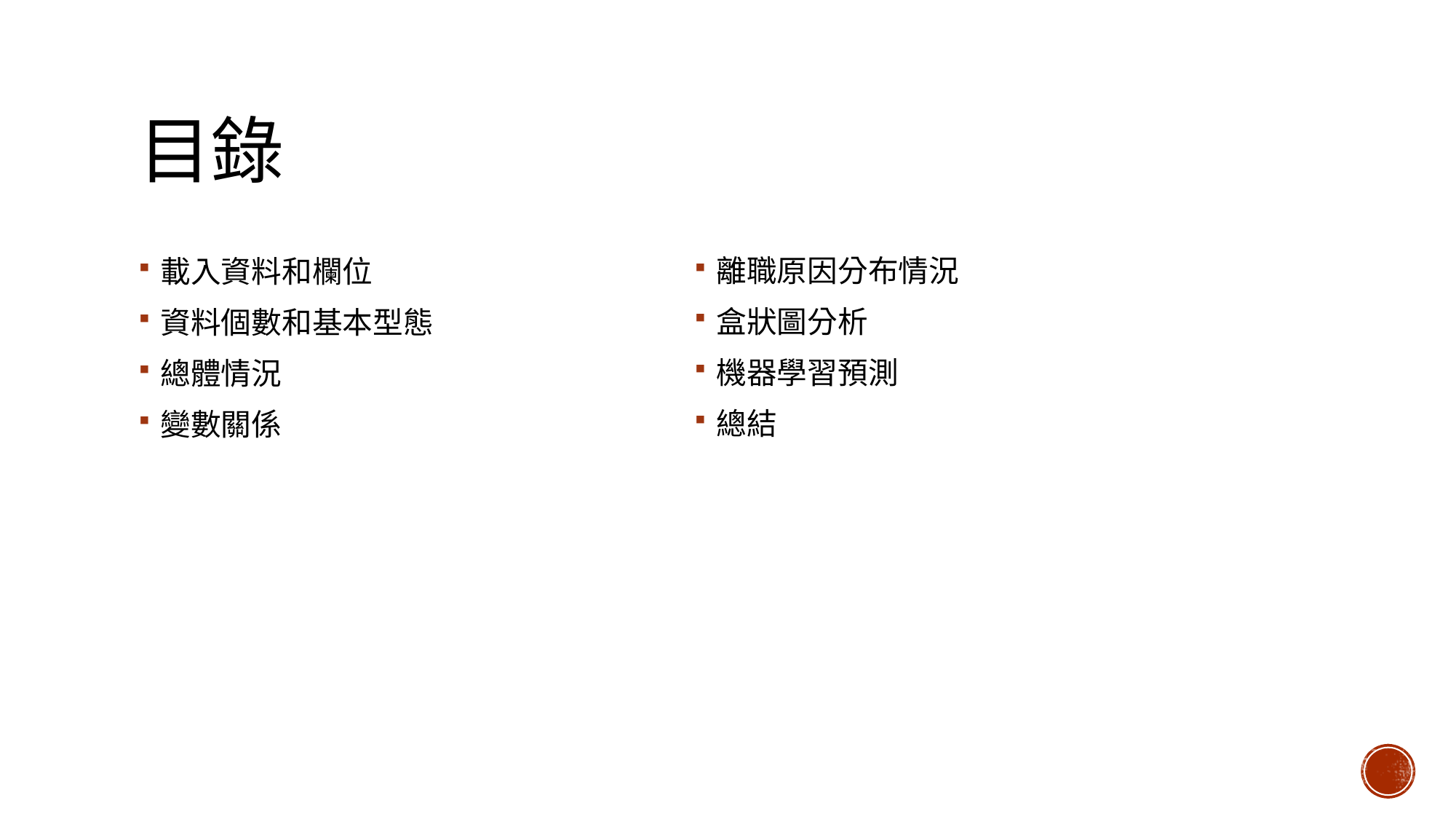

# 目錄
離職原因分布情況
盒狀圖分析
機器學習預測
總結

載入資料和欄位
資料個數和基本型態
總體情況
變數關係